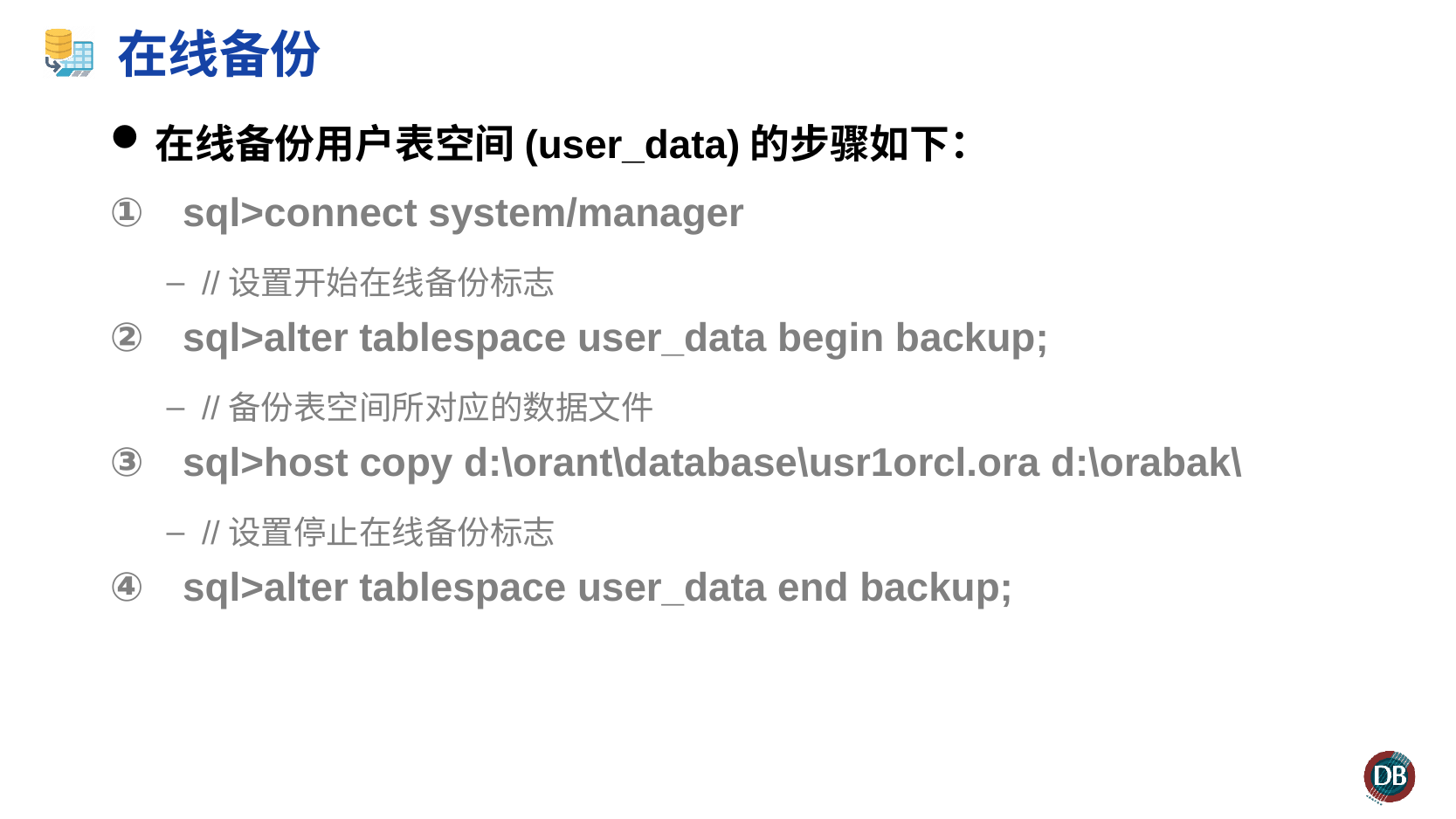

# 在线备份
在线备份用户表空间(user_data)的步骤如下：
sql>connect system/manager
//设置开始在线备份标志
sql>alter tablespace user_data begin backup;
//备份表空间所对应的数据文件
sql>host copy d:\orant\database\usr1orcl.ora d:\orabak\
//设置停止在线备份标志
sql>alter tablespace user_data end backup;